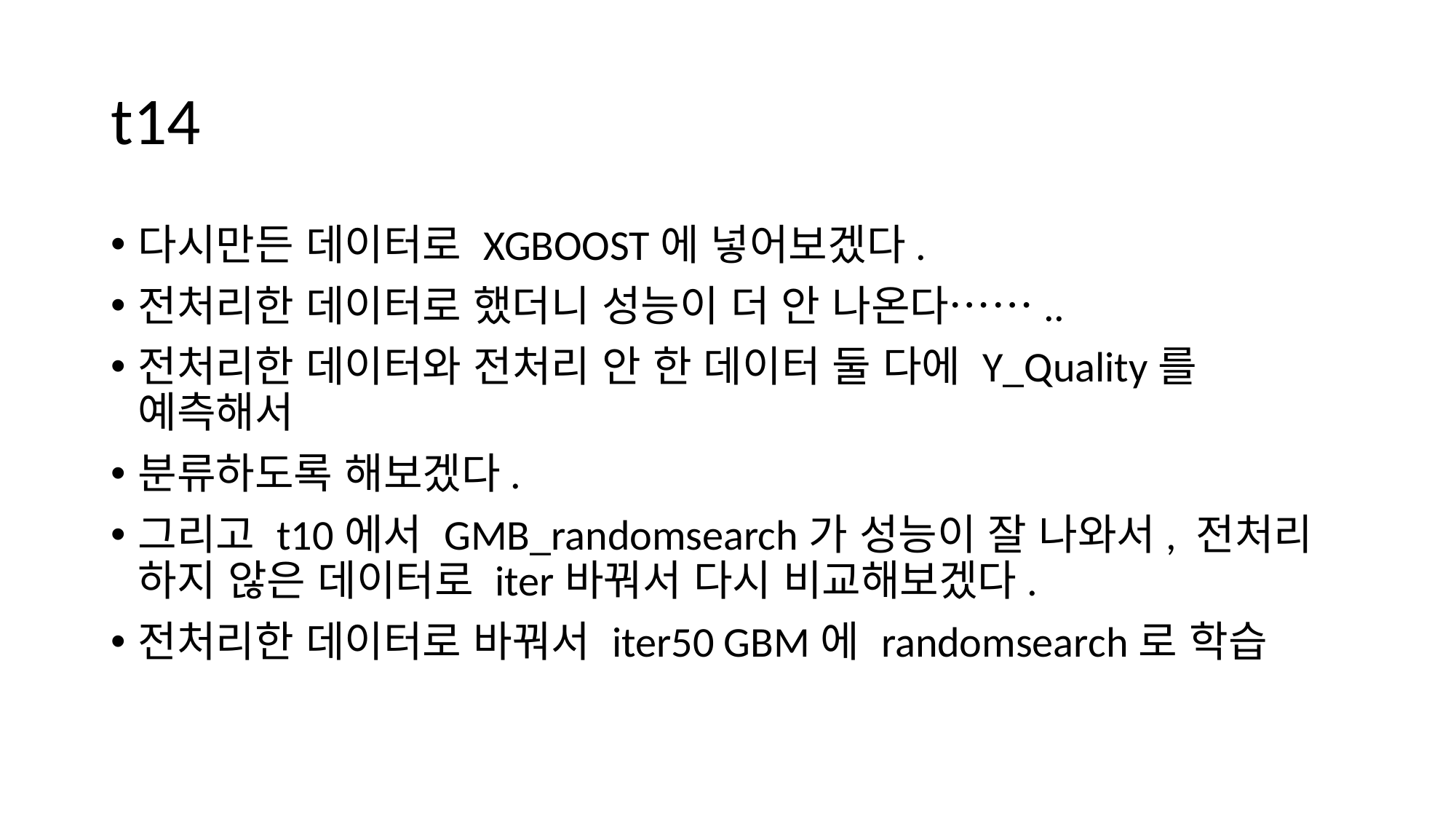

# t14
다시만든 데이터로 XGBOOST에 넣어보겠다.
전처리한 데이터로 했더니 성능이 더 안 나온다……..
전처리한 데이터와 전처리 안 한 데이터 둘 다에 Y_Quality를 예측해서
분류하도록 해보겠다.
그리고 t10에서 GMB_randomsearch가 성능이 잘 나와서, 전처리 하지 않은 데이터로 iter바꿔서 다시 비교해보겠다.
전처리한 데이터로 바꿔서 iter50 GBM에 randomsearch로 학습